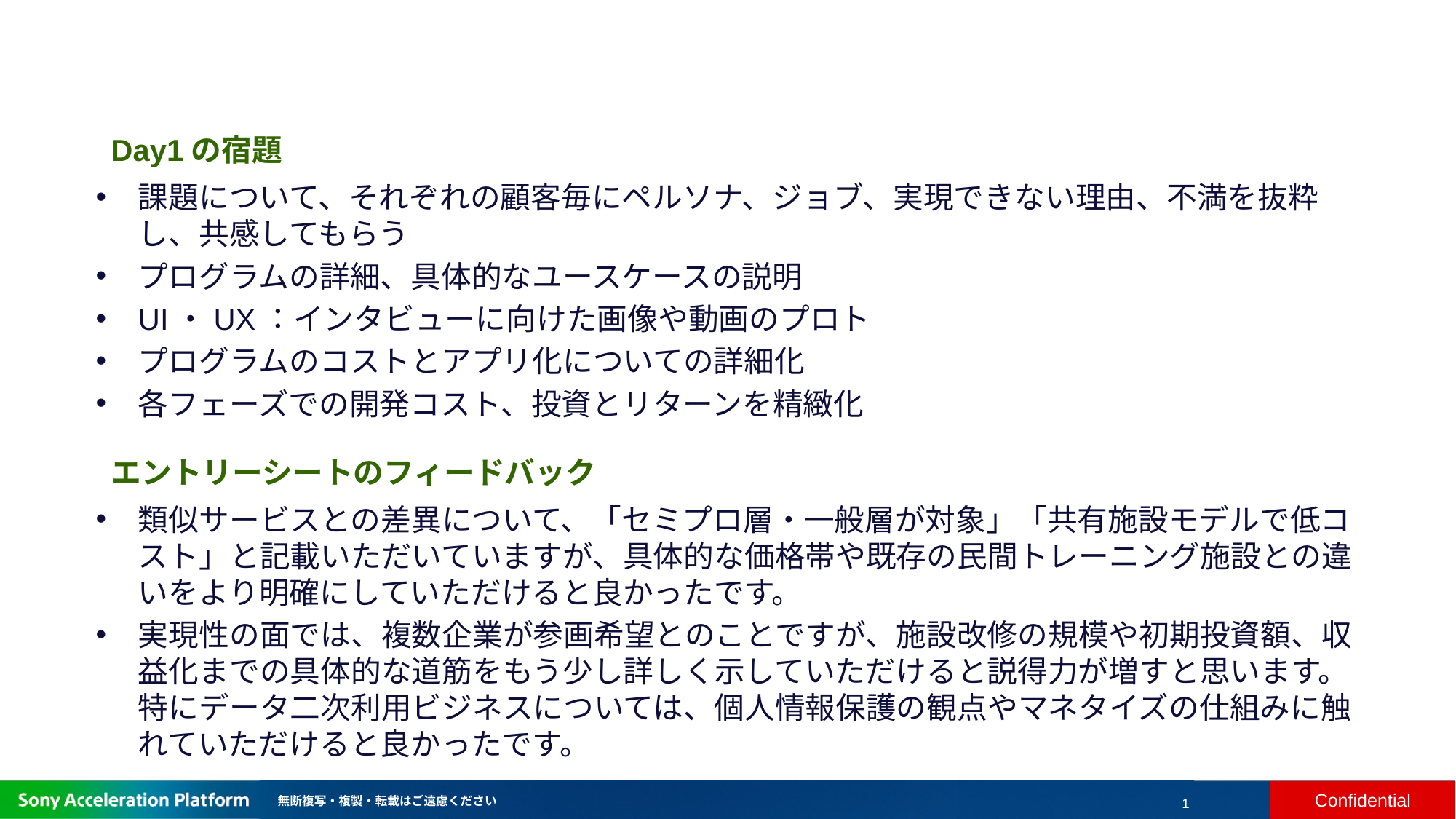

#
Day1の宿題
課題について、それぞれの顧客毎にペルソナ、ジョブ、実現できない理由、不満を抜粋し、共感してもらう
プログラムの詳細、具体的なユースケースの説明
UI・UX：インタビューに向けた画像や動画のプロト
プログラムのコストとアプリ化についての詳細化
各フェーズでの開発コスト、投資とリターンを精緻化
エントリーシートのフィードバック
類似サービスとの差異について、「セミプロ層・一般層が対象」「共有施設モデルで低コスト」と記載いただいていますが、具体的な価格帯や既存の民間トレーニング施設との違いをより明確にしていただけると良かったです。
実現性の面では、複数企業が参画希望とのことですが、施設改修の規模や初期投資額、収益化までの具体的な道筋をもう少し詳しく示していただけると説得力が増すと思います。特にデータ二次利用ビジネスについては、個人情報保護の観点やマネタイズの仕組みに触れていただけると良かったです。